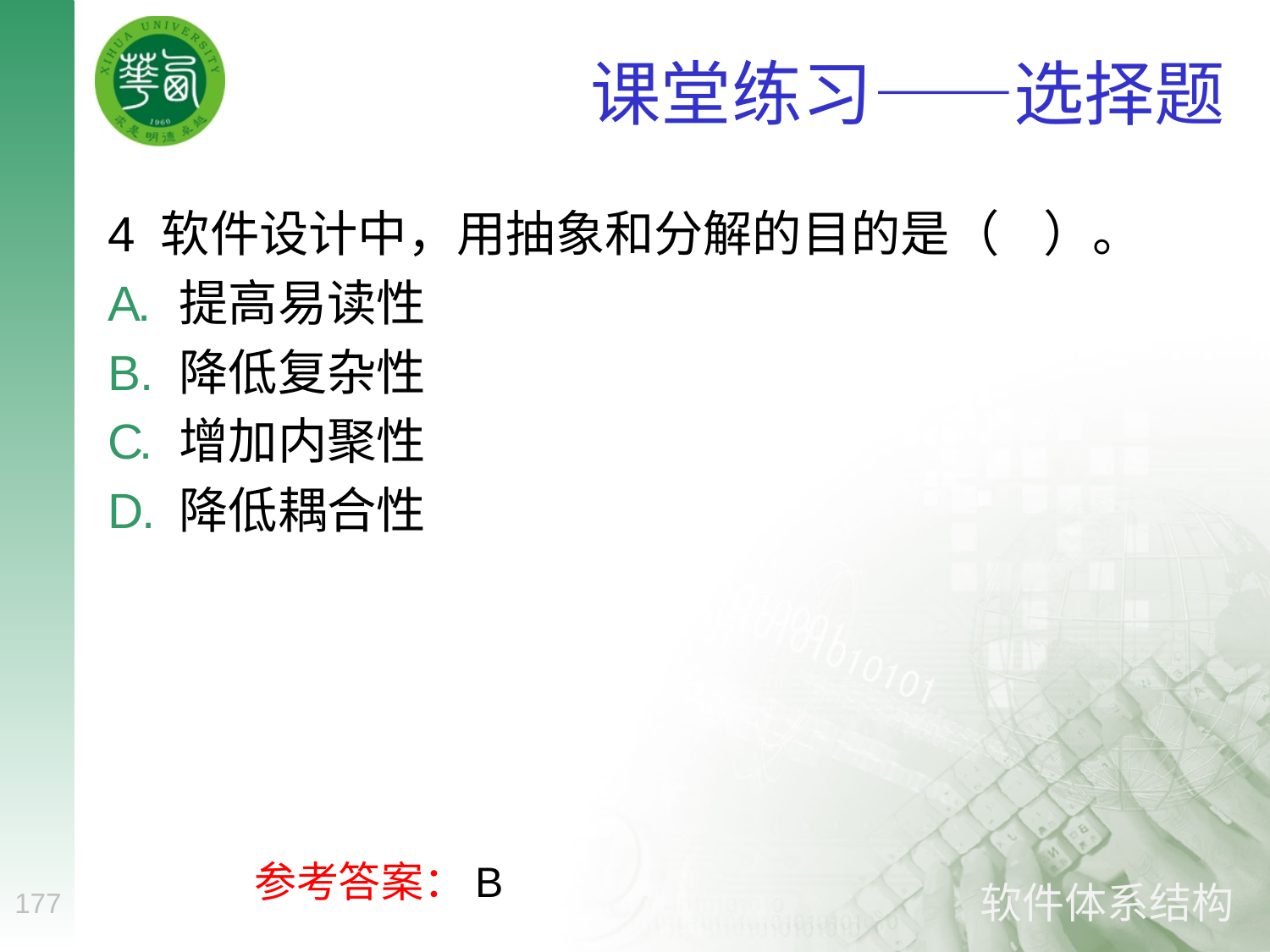

# 课堂练习——选择题
4 软件设计中，用抽象和分解的目的是（    ）。
提高易读性
降低复杂性
增加内聚性
降低耦合性

参考答案：B
177